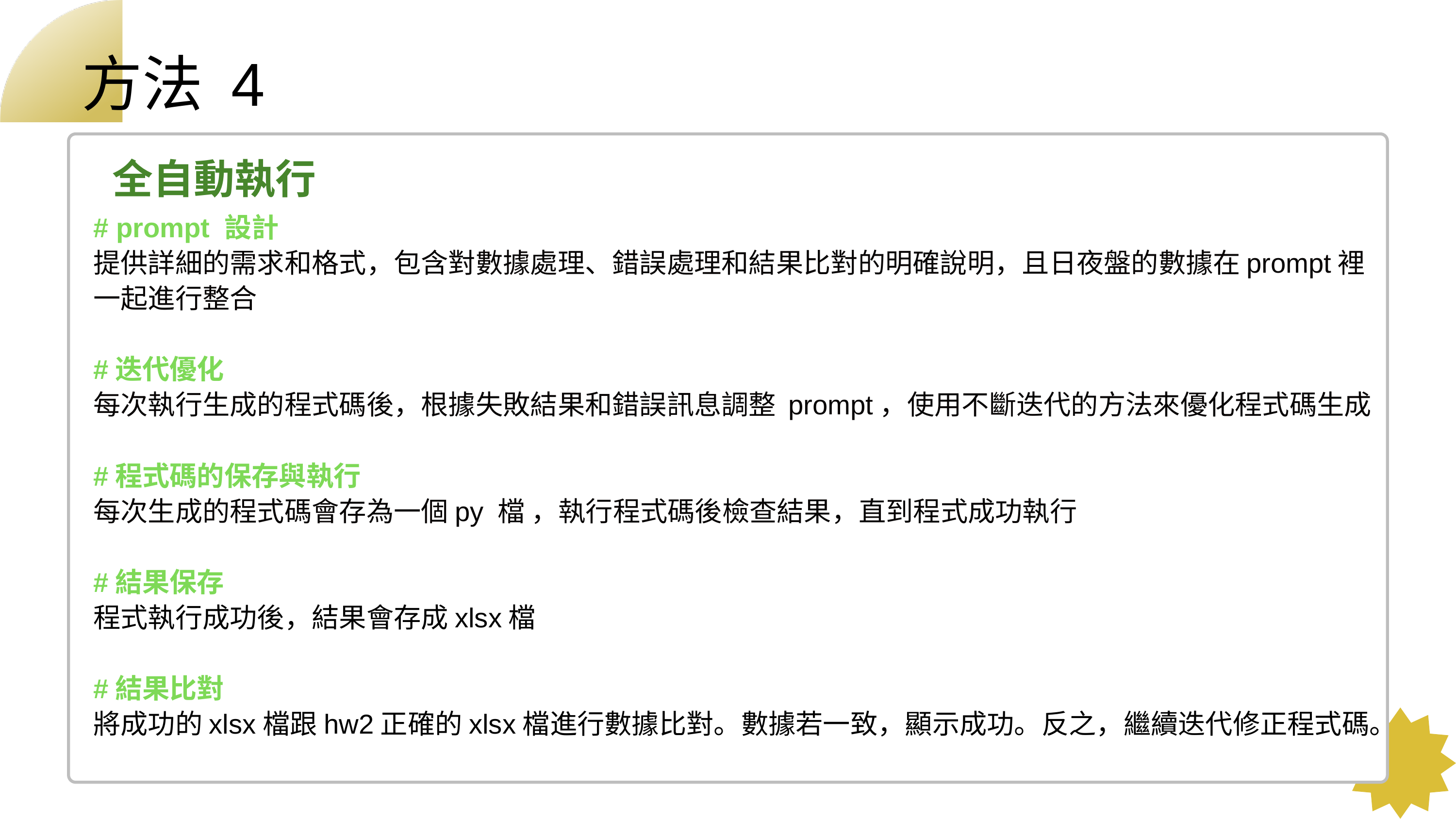

方法 4

 全自動執行
# prompt 設計
提供詳細的需求和格式，包含對數據處理、錯誤處理和結果比對的明確說明，且日夜盤的數據在prompt裡一起進行整合

#迭代優化
每次執行生成的程式碼後，根據失敗結果和錯誤訊息調整 prompt，使用不斷迭代的方法來優化程式碼生成

#程式碼的保存與執行
每次生成的程式碼會存為一個py 檔 ，執行程式碼後檢查結果，直到程式成功執行

#結果保存
程式執行成功後，結果會存成xlsx檔

#結果比對
將成功的xlsx檔跟hw2正確的xlsx檔進行數據比對。數據若一致，顯示成功。反之，繼續迭代修正程式碼。